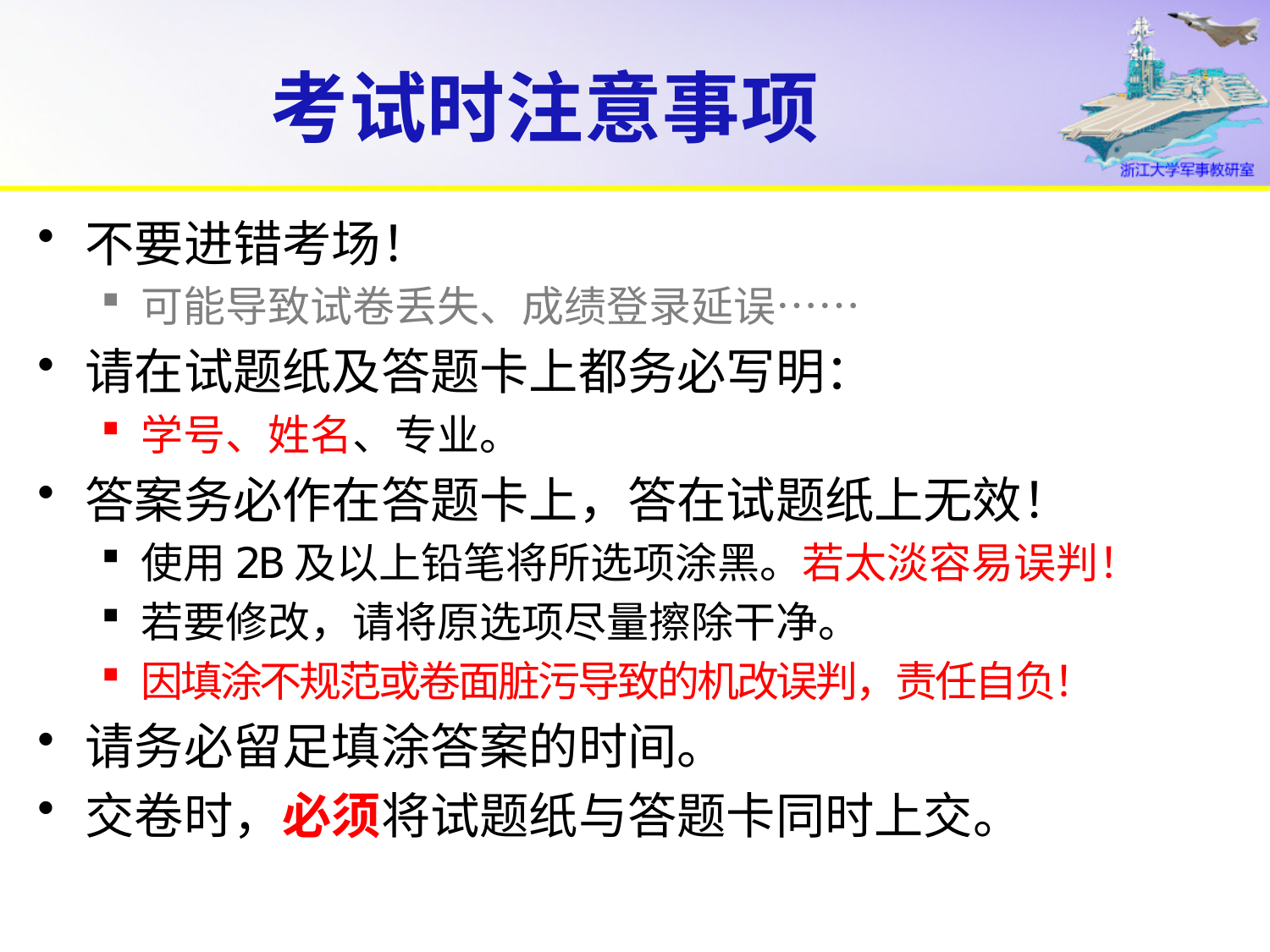

# 考试时注意事项
不要进错考场！
可能导致试卷丢失、成绩登录延误……
请在试题纸及答题卡上都务必写明：
学号、姓名、专业。
答案务必作在答题卡上，答在试题纸上无效！
使用2B及以上铅笔将所选项涂黑。若太淡容易误判！
若要修改，请将原选项尽量擦除干净。
因填涂不规范或卷面脏污导致的机改误判，责任自负！
请务必留足填涂答案的时间。
交卷时，必须将试题纸与答题卡同时上交。